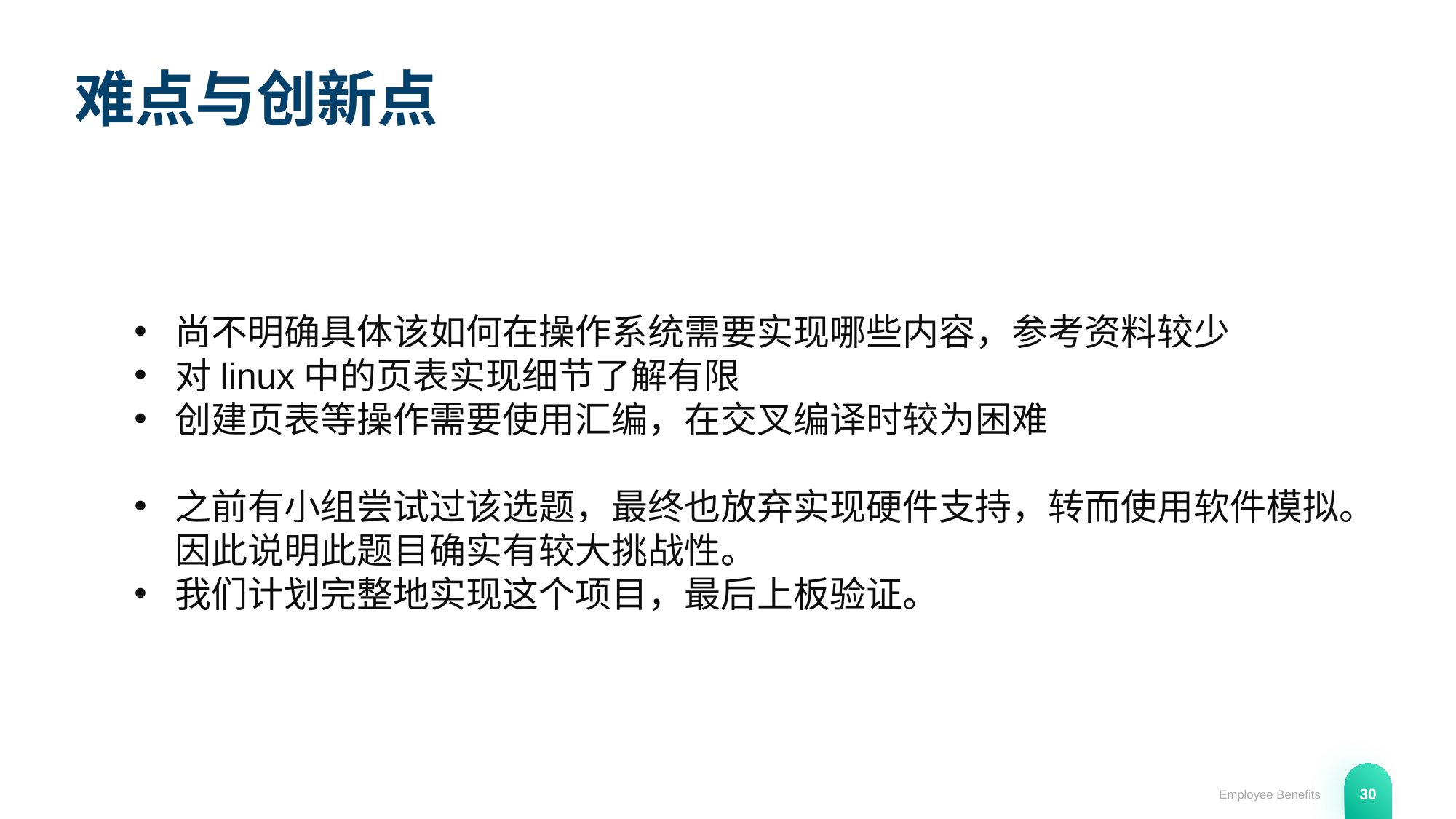

# 难点与创新点
尚不明确具体该如何在操作系统需要实现哪些内容，参考资料较少
对linux中的页表实现细节了解有限
创建页表等操作需要使用汇编，在交叉编译时较为困难

之前有小组尝试过该选题，最终也放弃实现硬件支持，转而使用软件模拟。因此说明此题目确实有较大挑战性。
我们计划完整地实现这个项目，最后上板验证。